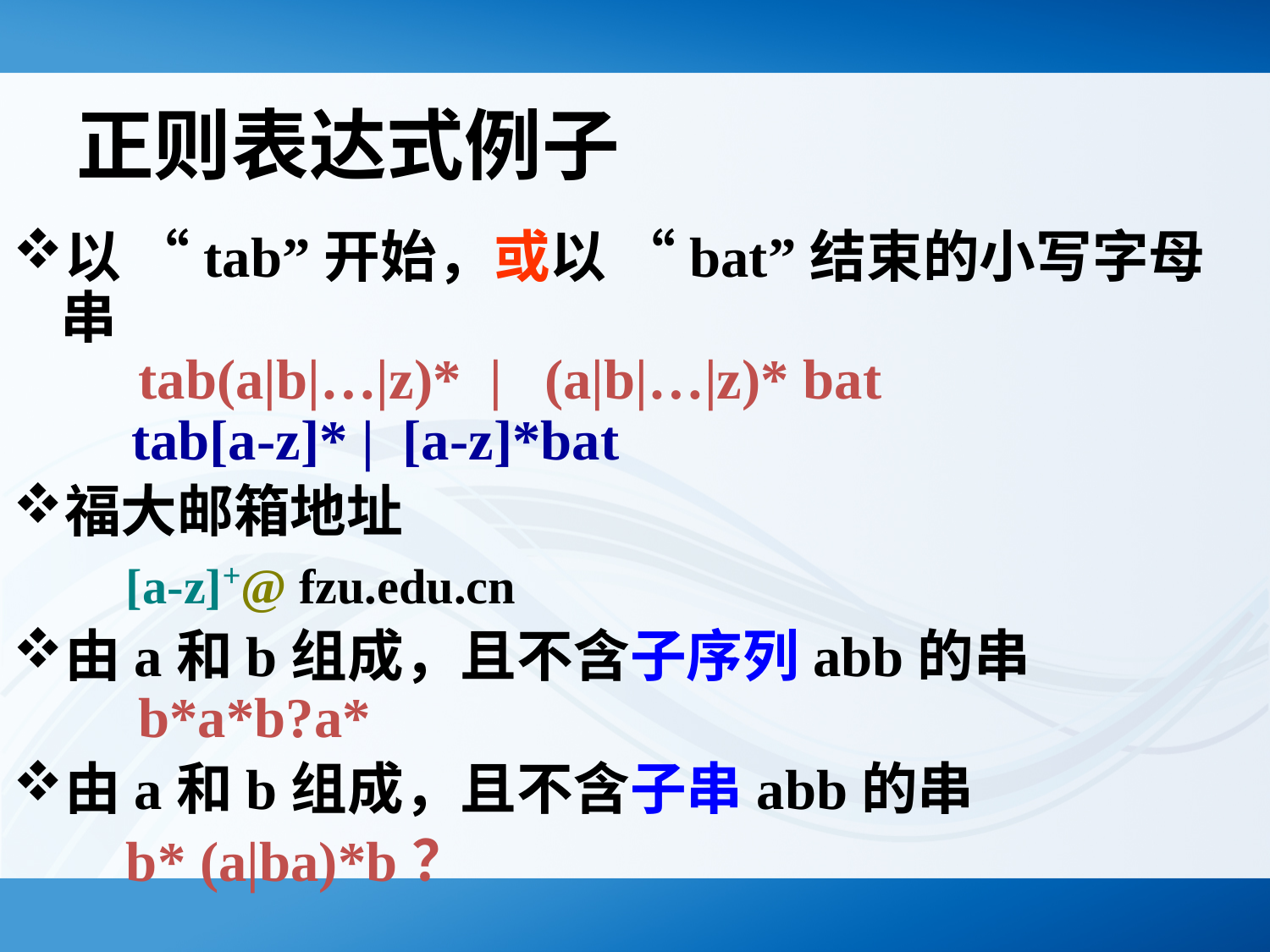

# 正则表达式例子
以 “tab”开始，或以 “bat”结束的小写字母串
     tab(a|b|…|z)*  |   (a|b|…|z)* bat
     tab[a-z]* |  [a-z]*bat
福大邮箱地址
        [a-z]+@ fzu.edu.cn
由a和b组成，且不含子序列abb的串
     b*a*b?a*
由a和b组成，且不含子串abb的串
        b* (a|ba)*b？